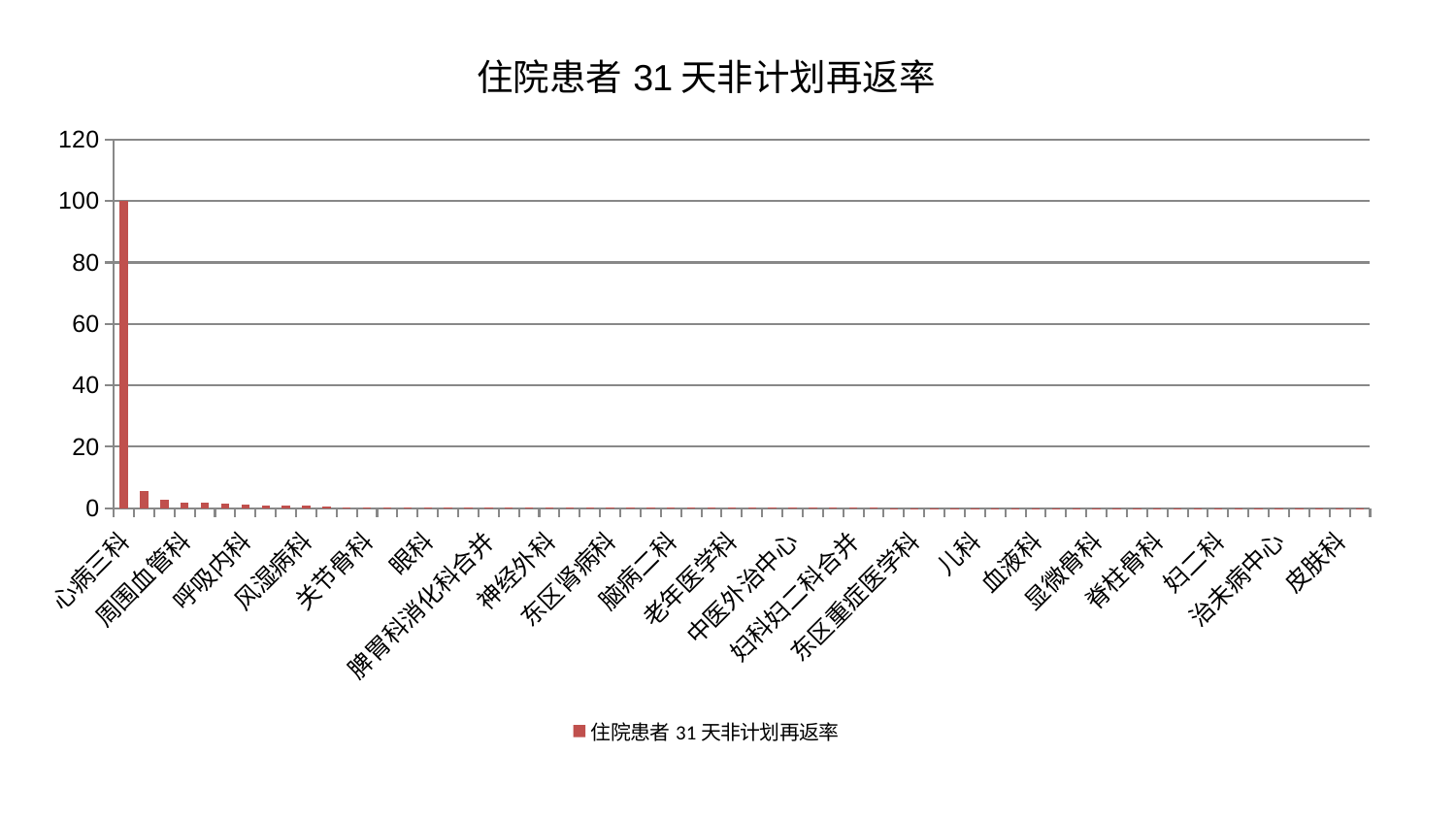

### Chart: 住院患者31天非计划再返率

| Category | 住院患者31天非计划再返率 |
|---|---|
| 心病三科 | 100.0 |
| 脑病三科 | 5.667914280490329 |
| 泌尿外科 | 2.902304465799466 |
| 周围血管科 | 1.7817709396190267 |
| 内分泌科 | 1.7233173898108631 |
| 脾胃病科 | 1.365343256847605 |
| 呼吸内科 | 1.1029478306355032 |
| 创伤骨科 | 0.9329678343085278 |
| 身心医学科 | 0.917302960399256 |
| 风湿病科 | 0.8883345414981818 |
| 康复科 | 0.7031013541016434 |
| 男科 | 0.39148895938822337 |
| 关节骨科 | 0.3702258860112973 |
| 心病一科 | 0.32718012860795853 |
| 西区重症医学科 | 0.3237388784418676 |
| 眼科 | 0.2787296210678998 |
| 消化内科 | 0.2631998126640236 |
| 脑病一科 | 0.2604740921294767 |
| 脾胃科消化科合并 | 0.21897971392903606 |
| 重症医学科 | 0.2139684803148251 |
| 心病二科 | 0.20948150191235945 |
| 神经外科 | 0.18767057020435943 |
| 肾病科 | 0.15657837673271444 |
| 骨科 | 0.14677658704757746 |
| 东区肾病科 | 0.14380206198402395 |
| 胸外科 | 0.1419574383840294 |
| 肾脏内科 | 0.14105132231308554 |
| 脑病二科 | 0.13201921952430612 |
| 肿瘤内科 | 0.12216640499665044 |
| 乳腺甲状腺外科 | 0.114613132241513 |
| 老年医学科 | 0.10765076545398077 |
| 中医经典科 | 0.1065322360813787 |
| 小儿推拿科 | 0.10404256696101549 |
| 中医外治中心 | 0.10315038423418807 |
| 微创骨科 | 0.10261484997969297 |
| 医院 | 0.10039935751682823 |
| 妇科妇二科合并 | 0.09888280305862508 |
| 心血管内科 | 0.09435611303047307 |
| 推拿科 | 0.09132250159162947 |
| 东区重症医学科 | 0.0886849825816948 |
| 综合内科 | 0.08703266759357223 |
| 妇科 | 0.08598309175269066 |
| 儿科 | 0.0821523291386825 |
| 神经内科 | 0.07768115840776103 |
| 肝病科 | 0.07409779370470858 |
| 血液科 | 0.07404557988659109 |
| 心病四科 | 0.07120161901832506 |
| 运动损伤骨科 | 0.06994632615534385 |
| 显微骨科 | 0.06987758529776034 |
| 美容皮肤科 | 0.06919504813792099 |
| 针灸科 | 0.06903807440718071 |
| 脊柱骨科 | 0.06750973524759984 |
| 口腔科 | 0.0668751373338646 |
| 小儿骨科 | 0.06678623421819264 |
| 妇二科 | 0.06611277353044498 |
| 产科 | 0.06604343365657453 |
| 肝胆外科 | 0.06584231856018938 |
| 治未病中心 | 0.06577291055576753 |
| 肛肠科 | 0.06516727330203545 |
| 耳鼻喉科 | 0.06296823823813126 |
| 皮肤科 | 0.06285436727478232 |
| 普通外科 | 0.06219720243479964 |
318